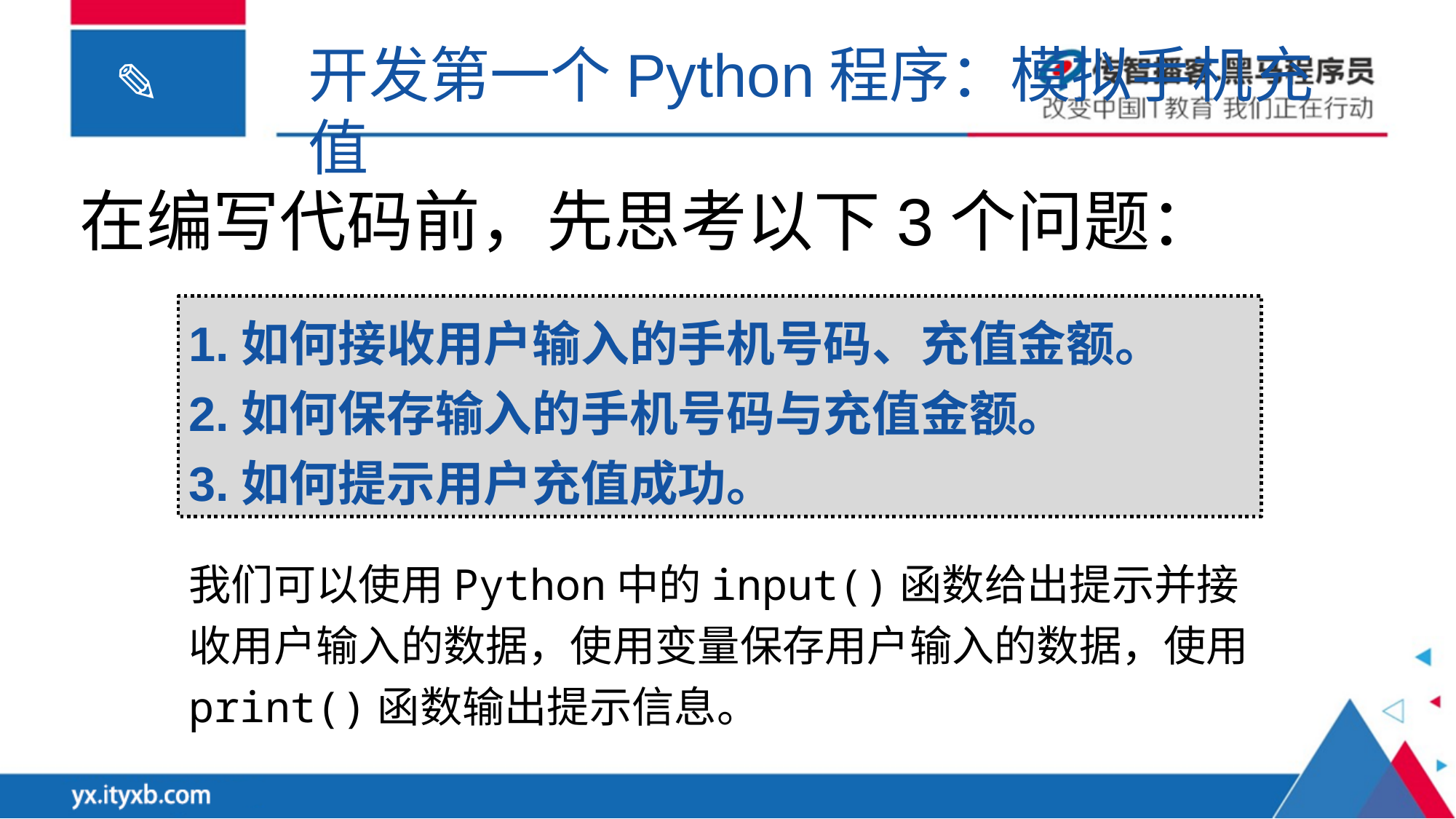

开发第一个Python程序：模拟手机充值
在编写代码前，先思考以下3个问题：
1.如何接收用户输入的手机号码、充值金额。
2.如何保存输入的手机号码与充值金额。
3.如何提示用户充值成功。
我们可以使用Python中的input()函数给出提示并接收用户输入的数据，使用变量保存用户输入的数据，使用print()函数输出提示信息。